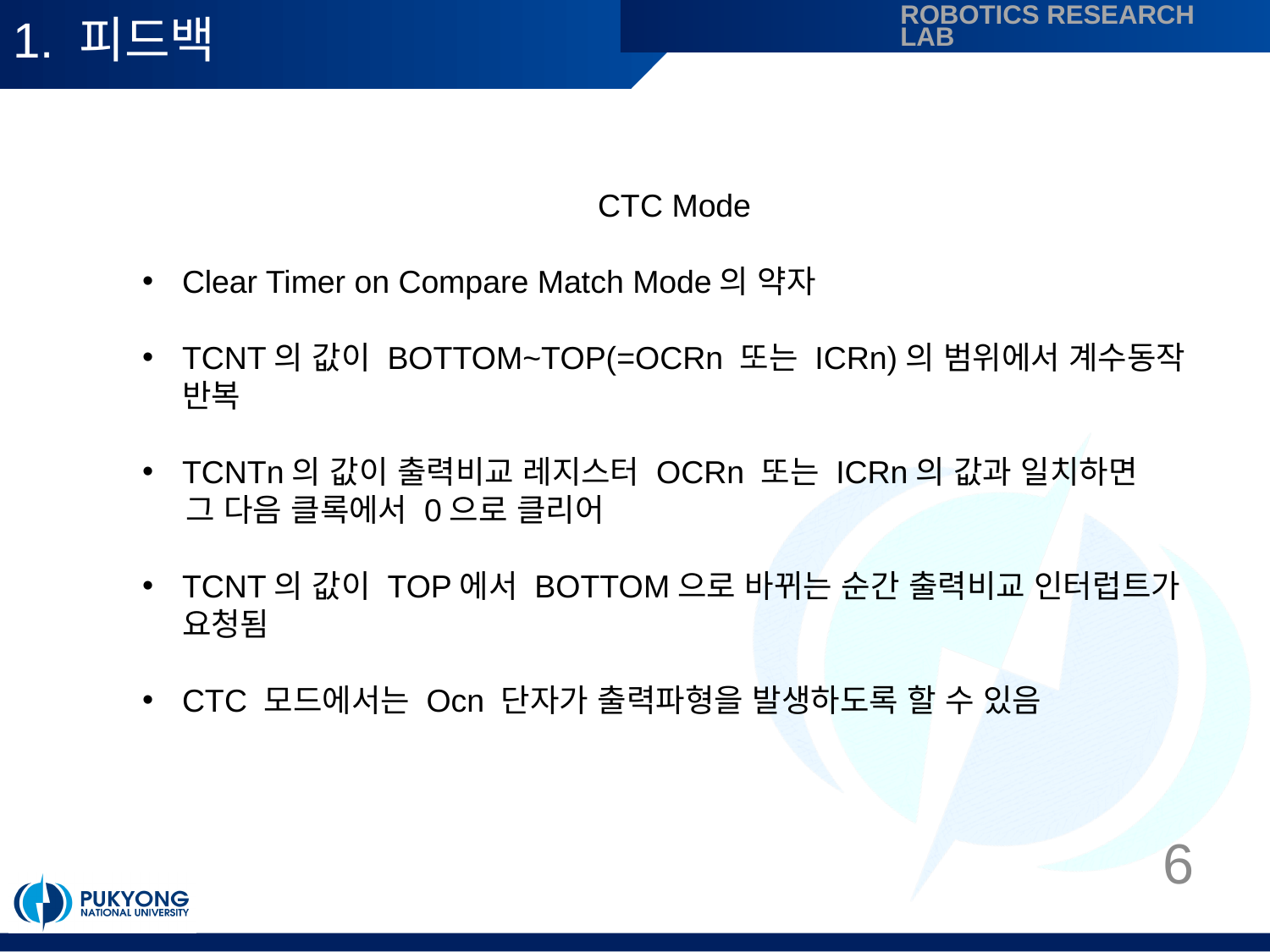

# 1. 피드백
CTC Mode

Clear Timer on Compare Match Mode의 약자

TCNT의 값이 BOTTOM~TOP(=OCRn 또는 ICRn)의 범위에서 계수동작 반복

TCNTn의 값이 출력비교 레지스터 OCRn 또는 ICRn의 값과 일치하면
    그 다음 클록에서 0으로 클리어

TCNT의 값이 TOP에서 BOTTOM으로 바뀌는 순간 출력비교 인터럽트가 요청됨

CTC 모드에서는 Ocn 단자가 출력파형을 발생하도록 할 수 있음

6